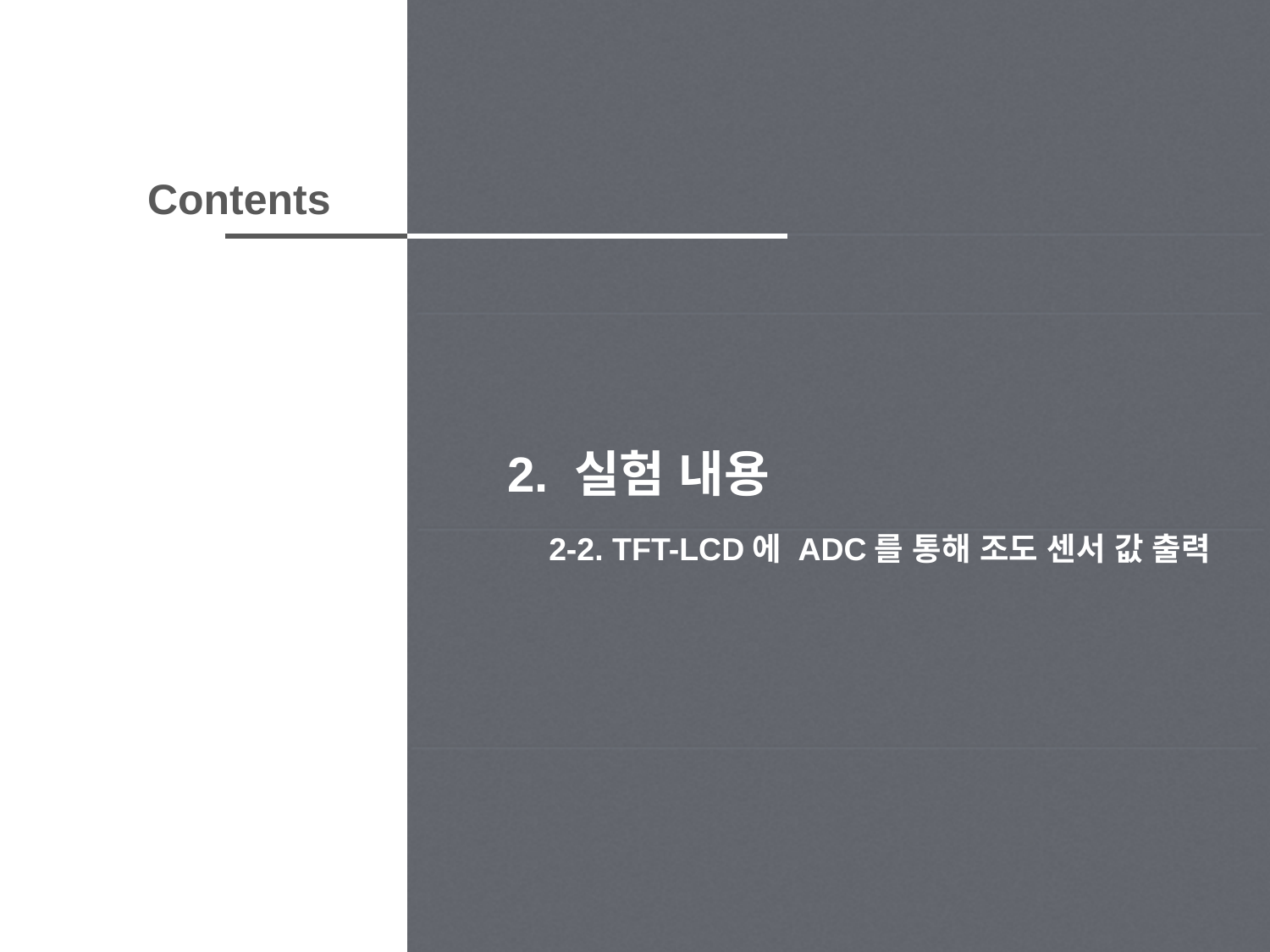

2. 실험 내용
   2-2. TFT-LCD에 ADC를 통해 조도 센서 값 출력